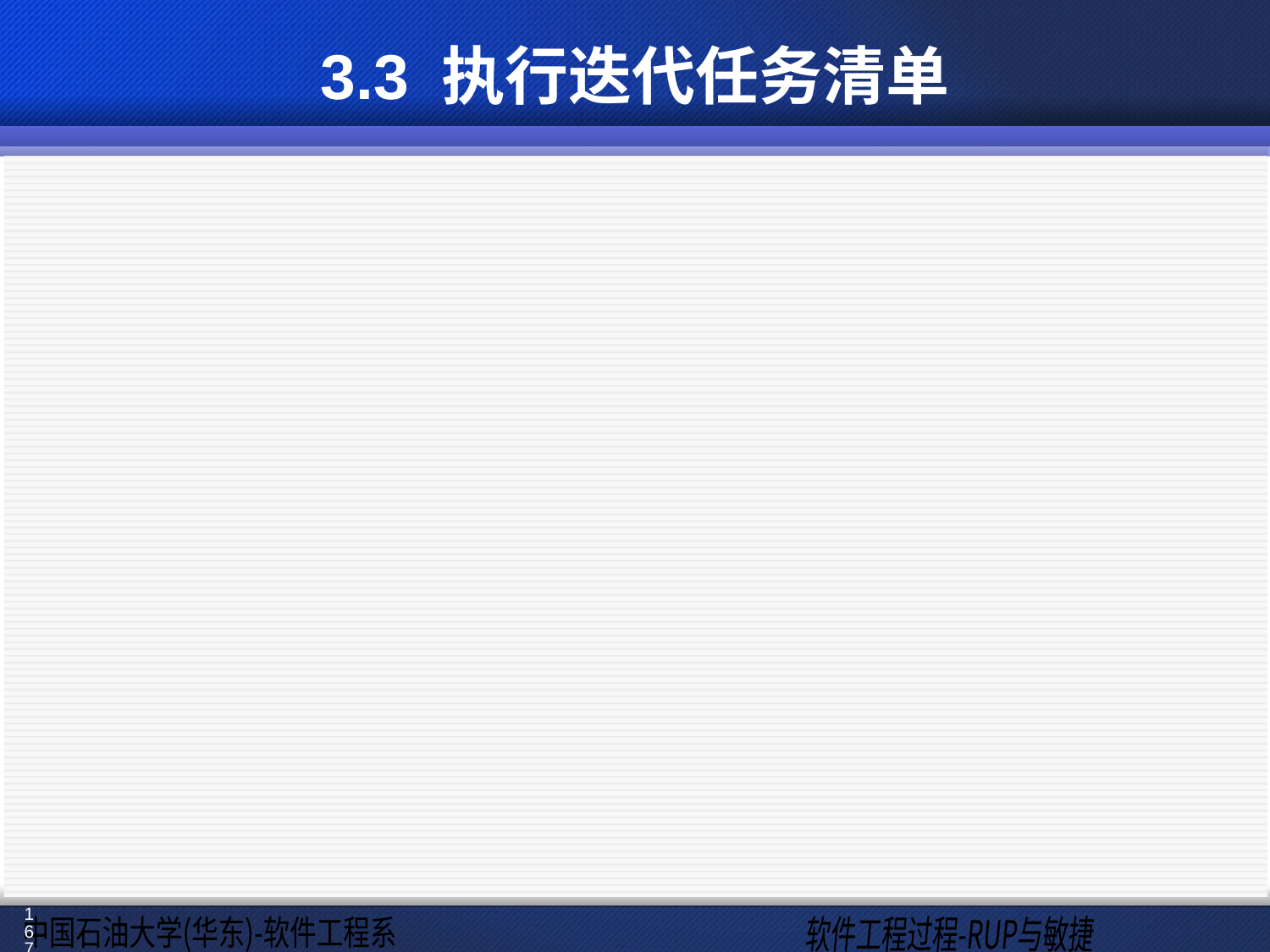

# 3.3 执行迭代任务清单
执行迭代任务清单意味着团队在迭代期间自行开发.

迭代周期短，意味着工期紧; 应该把重点放在剩余的工作和风险的消除，要区分任务的优先级，重要的事情应当先做.

迭代应当达到项目的质量要求 (definition of “done”);

没有独立的测试阶段.
167